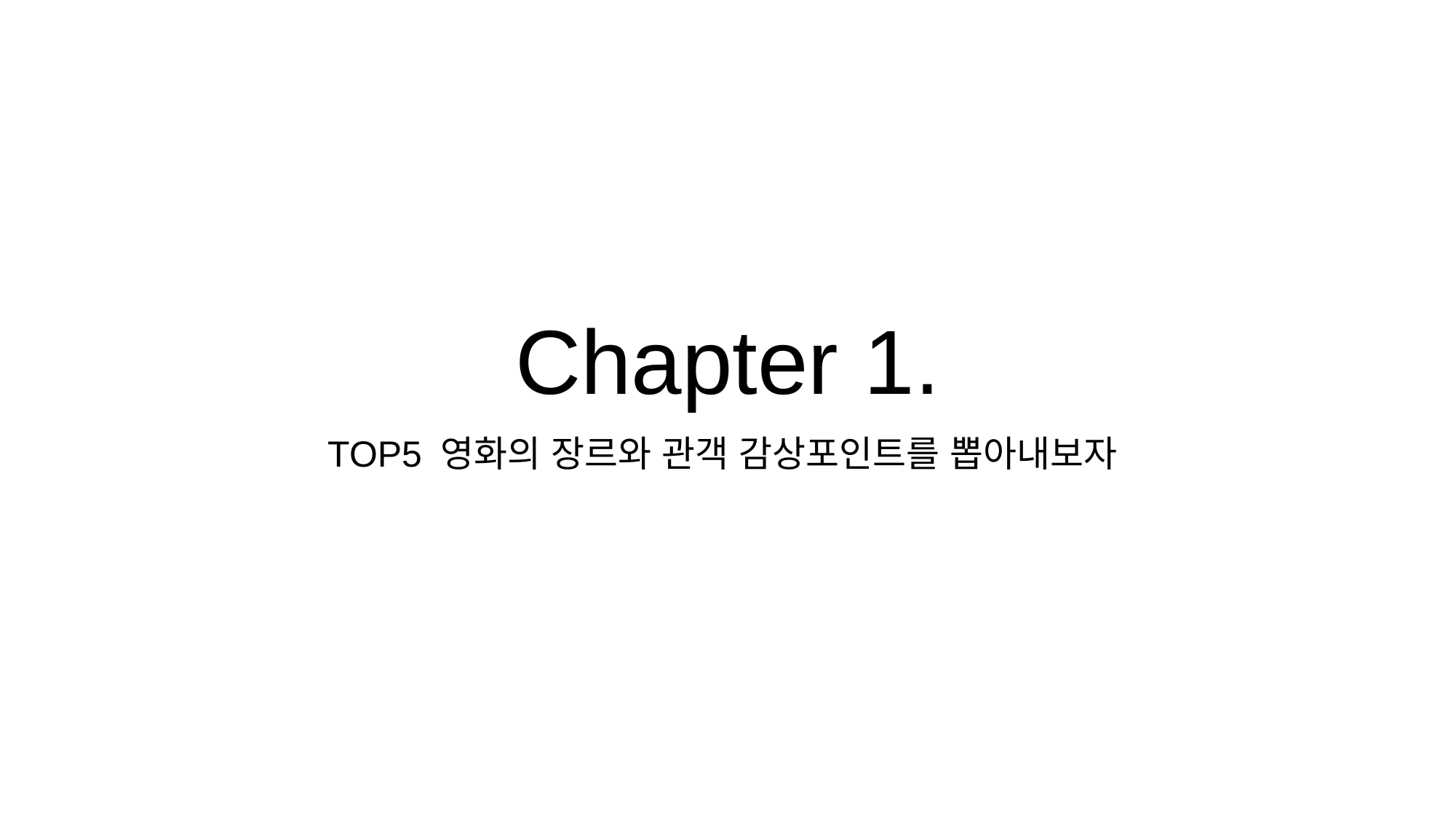

# Chapter 1.
TOP5 영화의 장르와 관객 감상포인트를 뽑아내보자